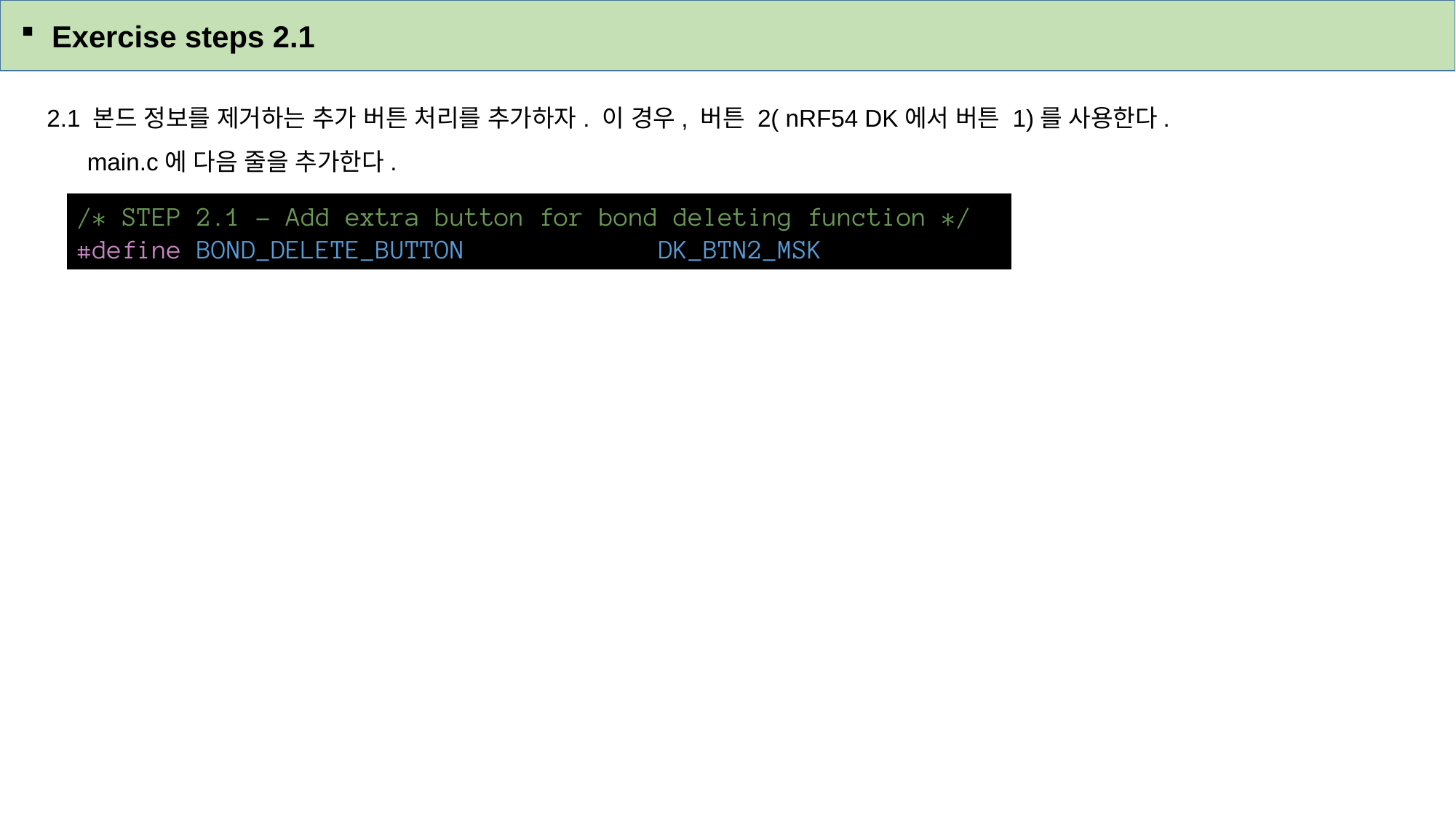

Exercise steps 2.1
2.1 본드 정보를 제거하는 추가 버튼 처리를 추가하자. 이 경우, 버튼 2( nRF54 DK에서 버튼 1)를 사용한다.
      main.c에 다음 줄을 추가한다.
/* STEP 2.1 - Add extra button for bond deleting function */
#define BOND_DELETE_BUTTON             DK_BTN2_MSK